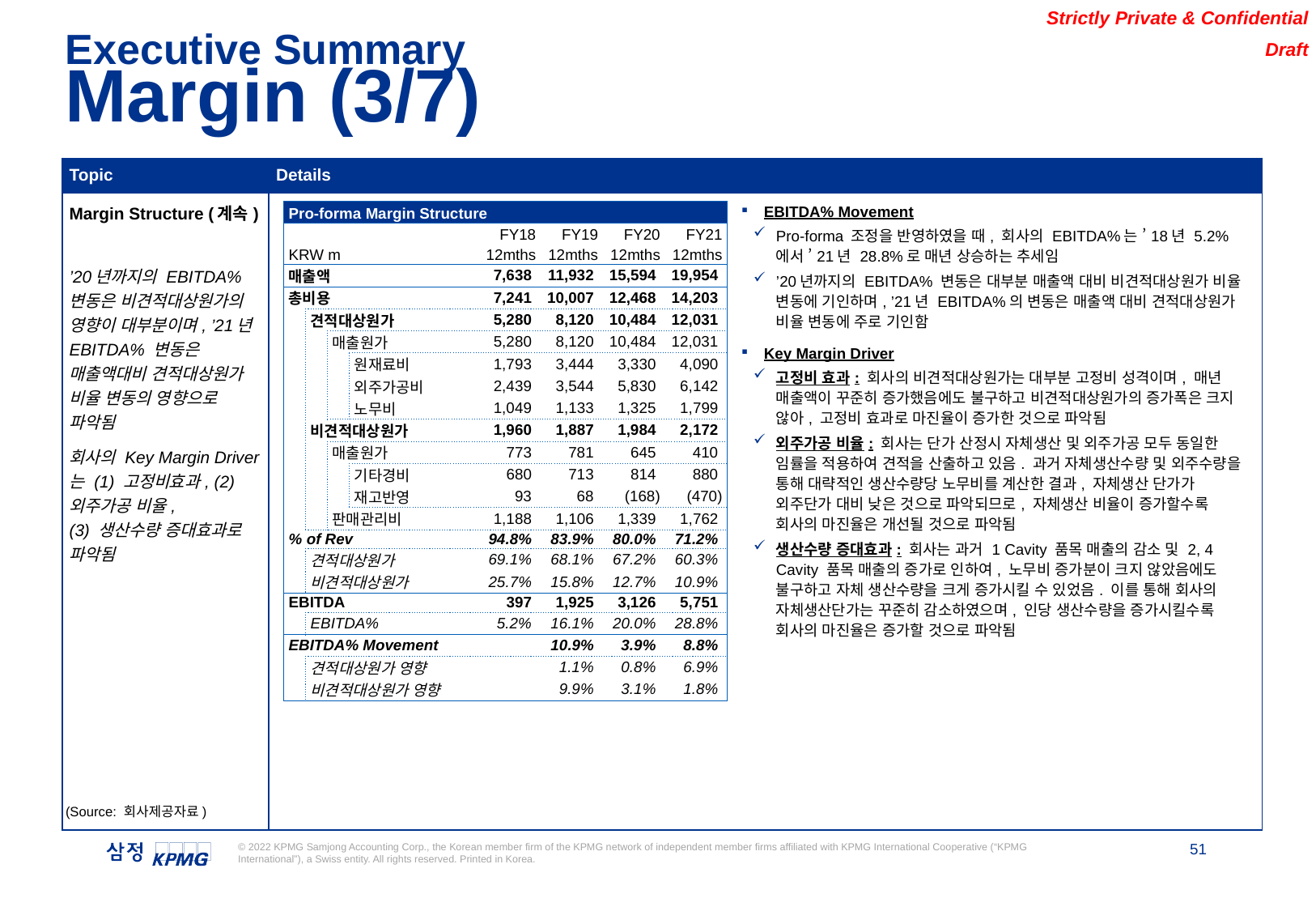

Executive Summary
Margin (3/7)
| Topic | Details |
| --- | --- |
| Margin Structure (계속) ’20년까지의 EBITDA% 변동은 비견적대상원가의 영향이 대부분이며, ’21년 EBITDA% 변동은 매출액대비 견적대상원가 비율 변동의 영향으로 파악됨 회사의 Key Margin Driver는 (1) 고정비효과, (2) 외주가공 비율, (3) 생산수량 증대효과로 파악됨 | EBITDA% Movement Pro-forma 조정을 반영하였을 때, 회사의 EBITDA%는 ’18년 5.2%에서 ’21년 28.8%로 매년 상승하는 추세임 ’20년까지의 EBITDA% 변동은 대부분 매출액 대비 비견적대상원가 비율 변동에 기인하며, ’21년 EBITDA%의 변동은 매출액 대비 견적대상원가 비율 변동에 주로 기인함 Key Margin Driver 고정비 효과: 회사의 비견적대상원가는 대부분 고정비 성격이며, 매년 매출액이 꾸준히 증가했음에도 불구하고 비견적대상원가의 증가폭은 크지 않아, 고정비 효과로 마진율이 증가한 것으로 파악됨 외주가공 비율: 회사는 단가 산정시 자체생산 및 외주가공 모두 동일한 임률을 적용하여 견적을 산출하고 있음. 과거 자체생산수량 및 외주수량을 통해 대략적인 생산수량당 노무비를 계산한 결과, 자체생산 단가가 외주단가 대비 낮은 것으로 파악되므로, 자체생산 비율이 증가할수록 회사의 마진율은 개선될 것으로 파악됨 생산수량 증대효과: 회사는 과거 1 Cavity 품목 매출의 감소 및 2, 4 Cavity 품목 매출의 증가로 인하여, 노무비 증가분이 크지 않았음에도 불구하고 자체 생산수량을 크게 증가시킬 수 있었음. 이를 통해 회사의 자체생산단가는 꾸준히 감소하였으며, 인당 생산수량을 증가시킬수록 회사의 마진율은 증가할 것으로 파악됨 |
| Pro-forma Margin Structure |  |  |  |  |  |  |  |
| --- | --- | --- | --- | --- | --- | --- | --- |
|  |  |  |  | FY18 | FY19 | FY20 | FY21 |
| KRW m |  |  |  | 12mths | 12mths | 12mths | 12mths |
| 매출액 |  |  |  | 7,638 | 11,932 | 15,594 | 19,954 |
| 총비용 |  |  |  | 7,241 | 10,007 | 12,468 | 14,203 |
|  | 견적대상원가 |  |  | 5,280 | 8,120 | 10,484 | 12,031 |
|  |  | 매출원가 |  | 5,280 | 8,120 | 10,484 | 12,031 |
|  |  |  | 원재료비 | 1,793 | 3,444 | 3,330 | 4,090 |
|  |  |  | 외주가공비 | 2,439 | 3,544 | 5,830 | 6,142 |
|  |  |  | 노무비 | 1,049 | 1,133 | 1,325 | 1,799 |
|  | 비견적대상원가 |  |  | 1,960 | 1,887 | 1,984 | 2,172 |
|  |  | 매출원가 |  | 773 | 781 | 645 | 410 |
|  |  |  | 기타경비 | 680 | 713 | 814 | 880 |
|  |  |  | 재고반영 | 93 | 68 | (168) | (470) |
|  |  | 판매관리비 |  | 1,188 | 1,106 | 1,339 | 1,762 |
| % of Rev |  |  |  | 94.8% | 83.9% | 80.0% | 71.2% |
|  | 견적대상원가 |  |  | 69.1% | 68.1% | 67.2% | 60.3% |
|  | 비견적대상원가 |  |  | 25.7% | 15.8% | 12.7% | 10.9% |
| EBITDA |  |  |  | 397 | 1,925 | 3,126 | 5,751 |
|  | EBITDA% |  |  | 5.2% | 16.1% | 20.0% | 28.8% |
| EBITDA% Movement |  |  |  |  | 10.9% | 3.9% | 8.8% |
|  | 견적대상원가 영향 |  |  |  | 1.1% | 0.8% | 6.9% |
|  | 비견적대상원가 영향 |  |  |  | 9.9% | 3.1% | 1.8% |
(Source: 회사제공자료)